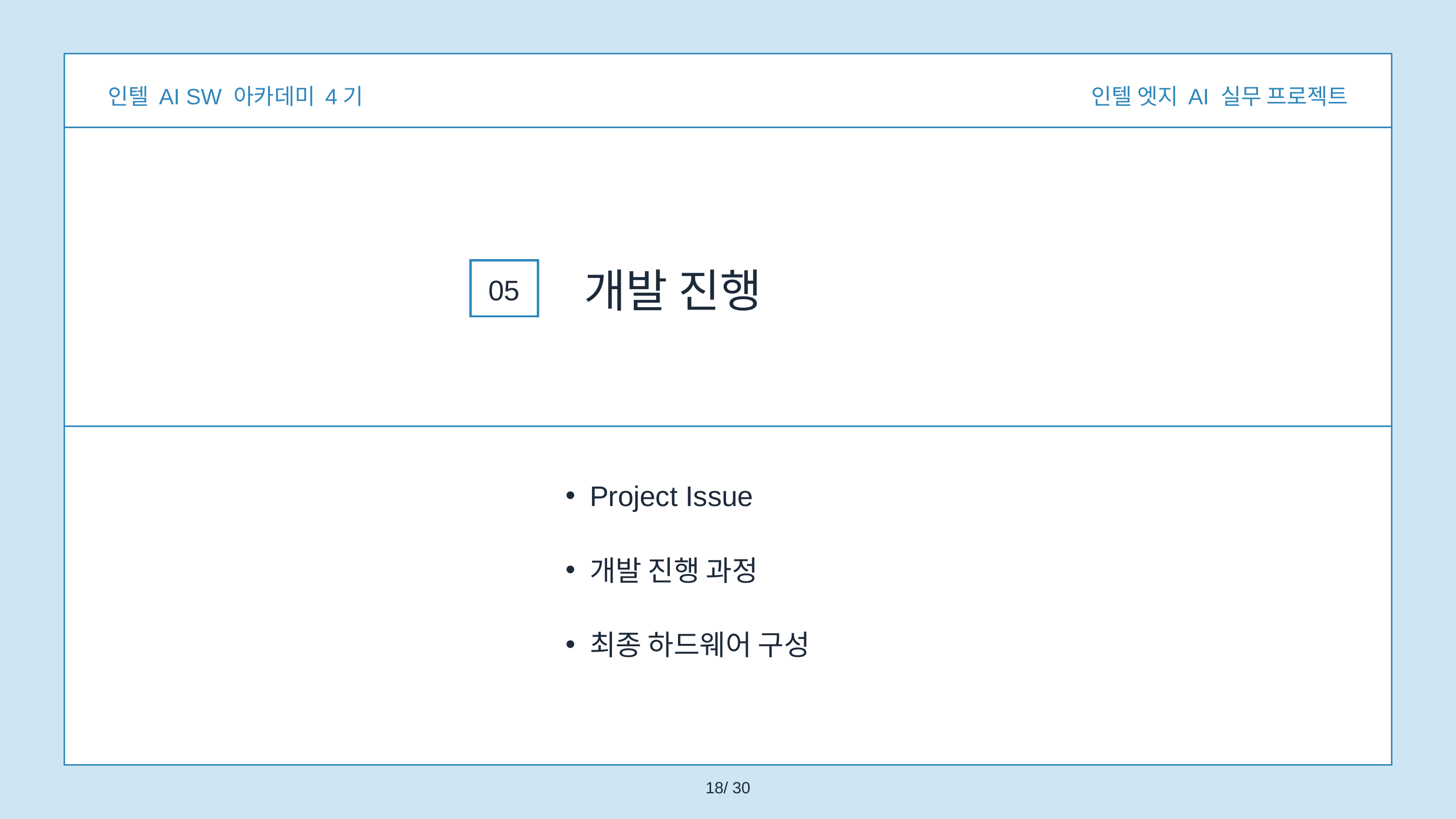

인텔 AI SW 아카데미 4기
인텔 엣지 AI 실무 프로젝트

개발 진행
05

Project Issue
개발 진행 과정
최종 하드웨어 구성
18/ 30